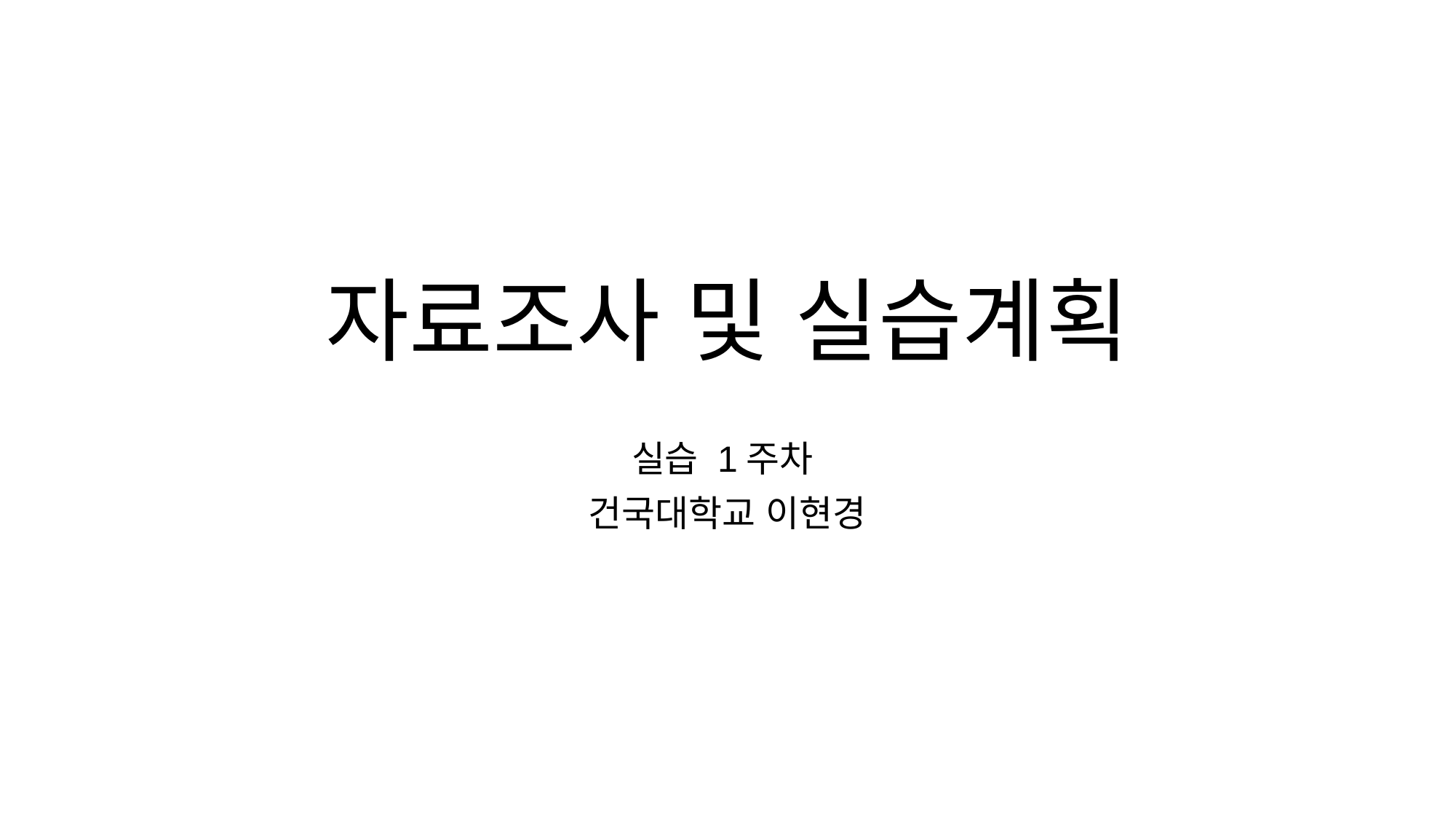

# 자료조사 및 실습계획
실습 1주차
건국대학교 이현경